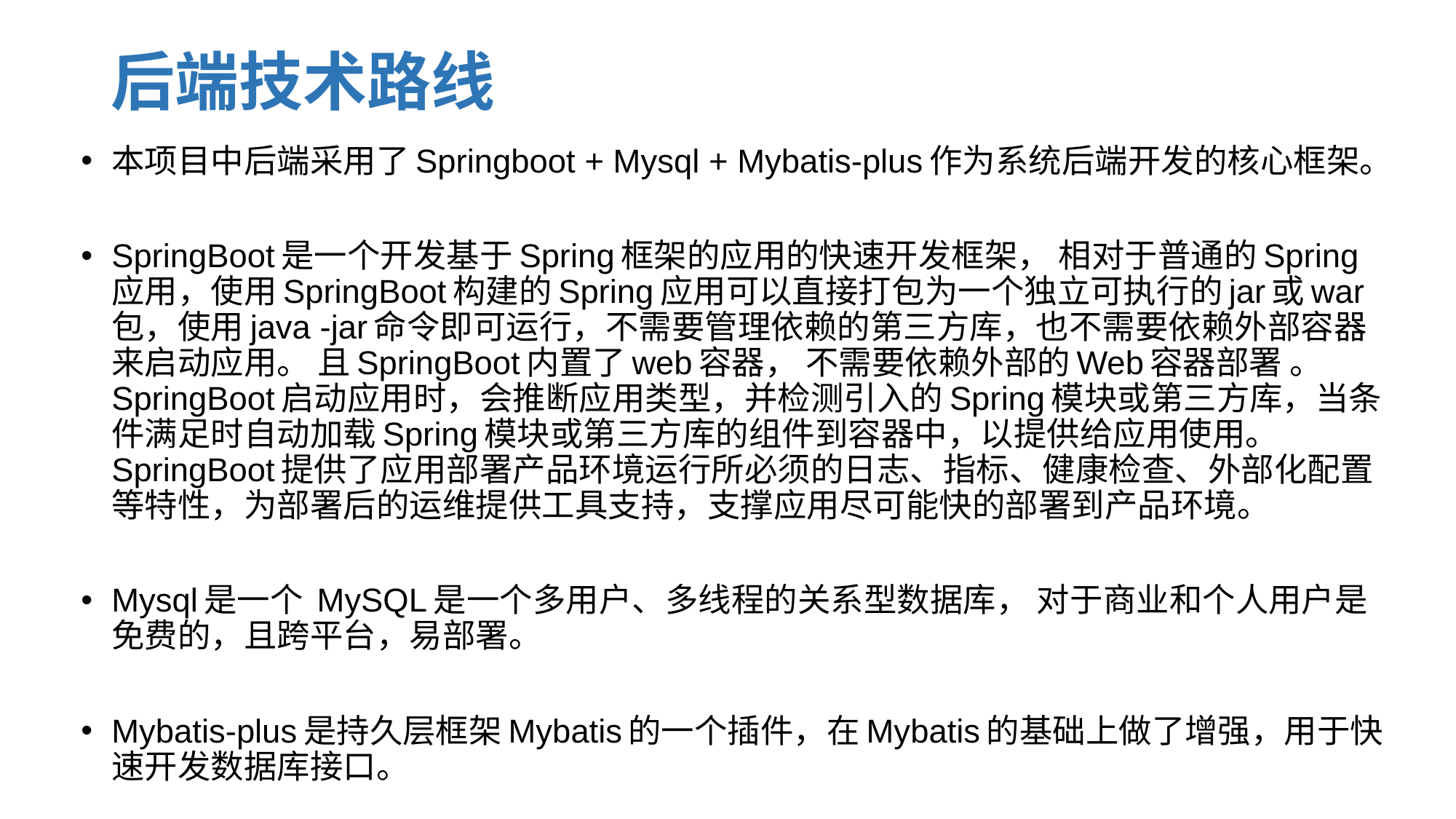

# 后端技术路线
本项目中后端采用了Springboot + Mysql + Mybatis-plus作为系统后端开发的核心框架。

SpringBoot是一个开发基于Spring框架的应用的快速开发框架， 相对于普通的Spring应用，使用SpringBoot构建的Spring应用可以直接打包为一个独立可执行的jar或war包，使用java -jar命令即可运行，不需要管理依赖的第三方库，也不需要依赖外部容器来启动应用。 且SpringBoot内置了web容器， 不需要依赖外部的Web容器部署 。 SpringBoot启动应用时，会推断应用类型，并检测引入的Spring模块或第三方库，当条件满足时自动加载Spring模块或第三方库的组件到容器中，以提供给应用使用。  SpringBoot提供了应用部署产品环境运行所必须的日志、指标、健康检查、外部化配置等特性，为部署后的运维提供工具支持，支撑应用尽可能快的部署到产品环境。

Mysql是一个 MySQL是一个多用户、多线程的关系型数据库， 对于商业和个人用户是免费的，且跨平台，易部署。

Mybatis-plus是持久层框架Mybatis的一个插件，在Mybatis的基础上做了增强，用于快速开发数据库接口。